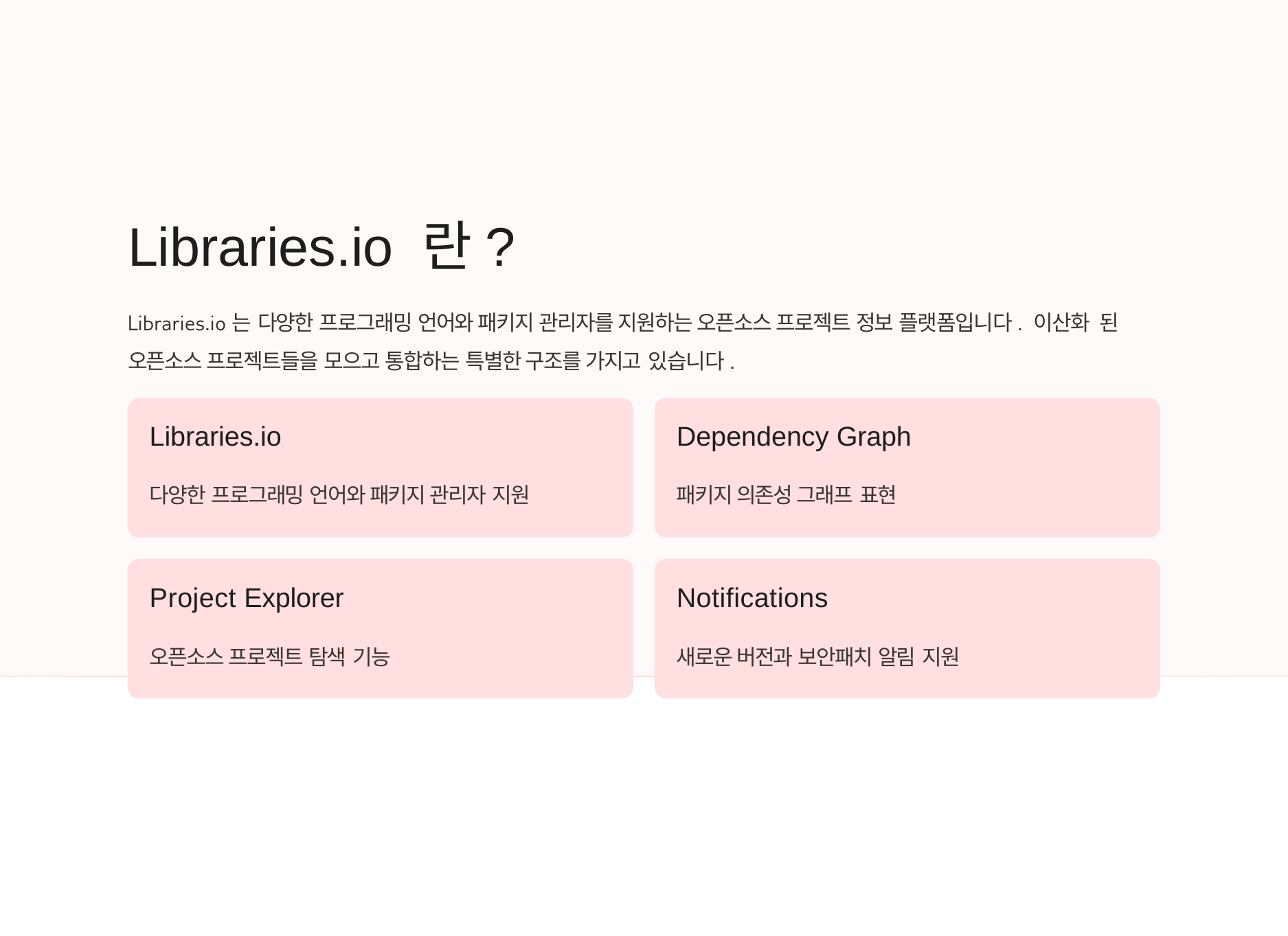

# Libraries.io 란?
Libraries.io는 다양한 프로그래밍 언어와 패키지 관리자를 지원하는 오픈소스 프로젝트 정보 플랫폼입니다. 이산화  된 오픈소스 프로젝트들을 모으고 통합하는 특별한 구조를 가지고 있습니다.

Libraries.io
다양한 프로그래밍 언어와 패키지 관리자 지원
Dependency Graph
패키지 의존성 그래프 표현

Project Explorer
Notifications
오픈소스 프로젝트 탐색 기능
새로운 버전과 보안패치 알림 지원